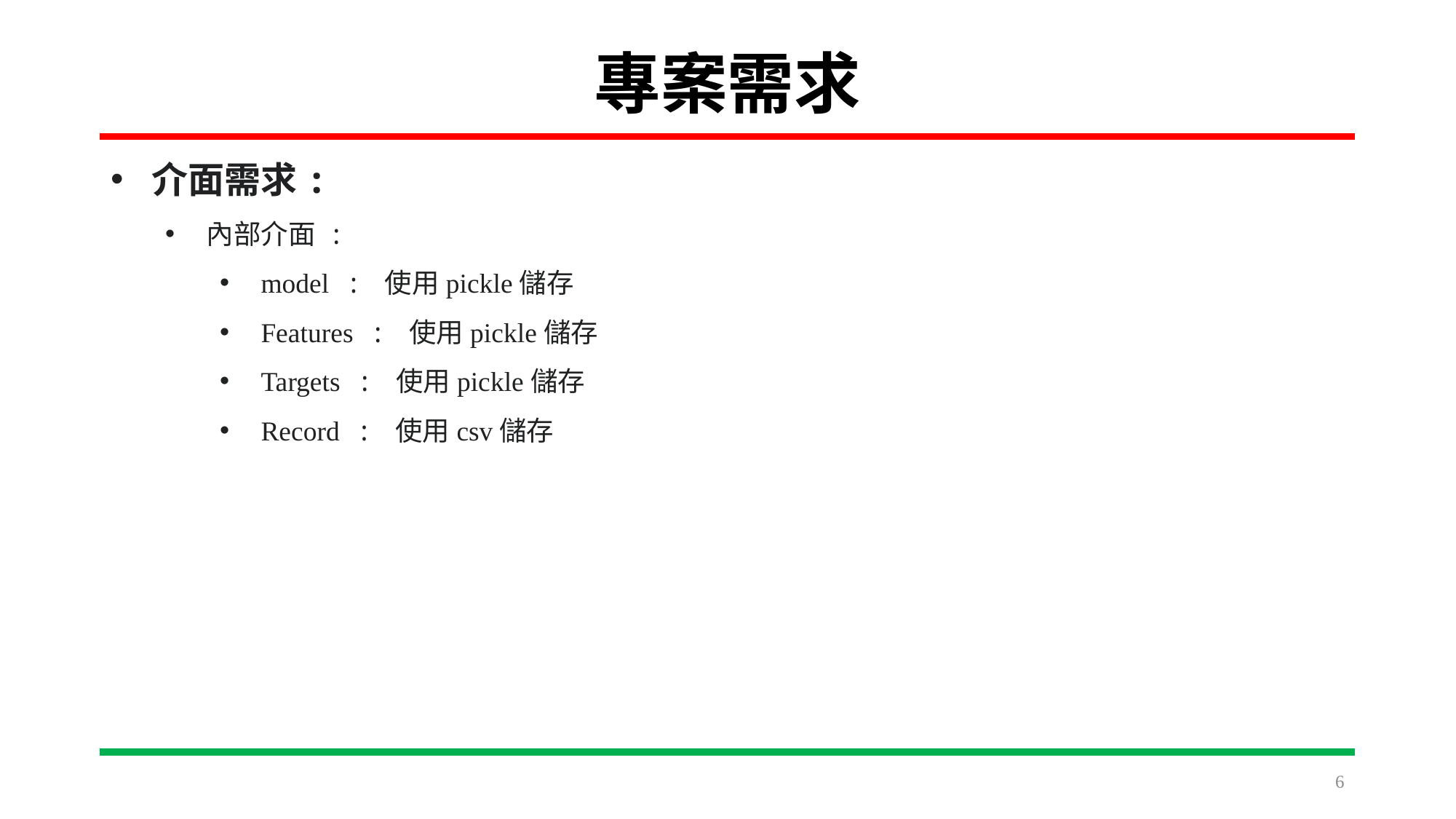

# 專案需求
介面需求:
內部介面 :
model : 使用pickle儲存
Features : 使用pickle儲存
Targets : 使用pickle儲存
Record : 使用csv儲存

6